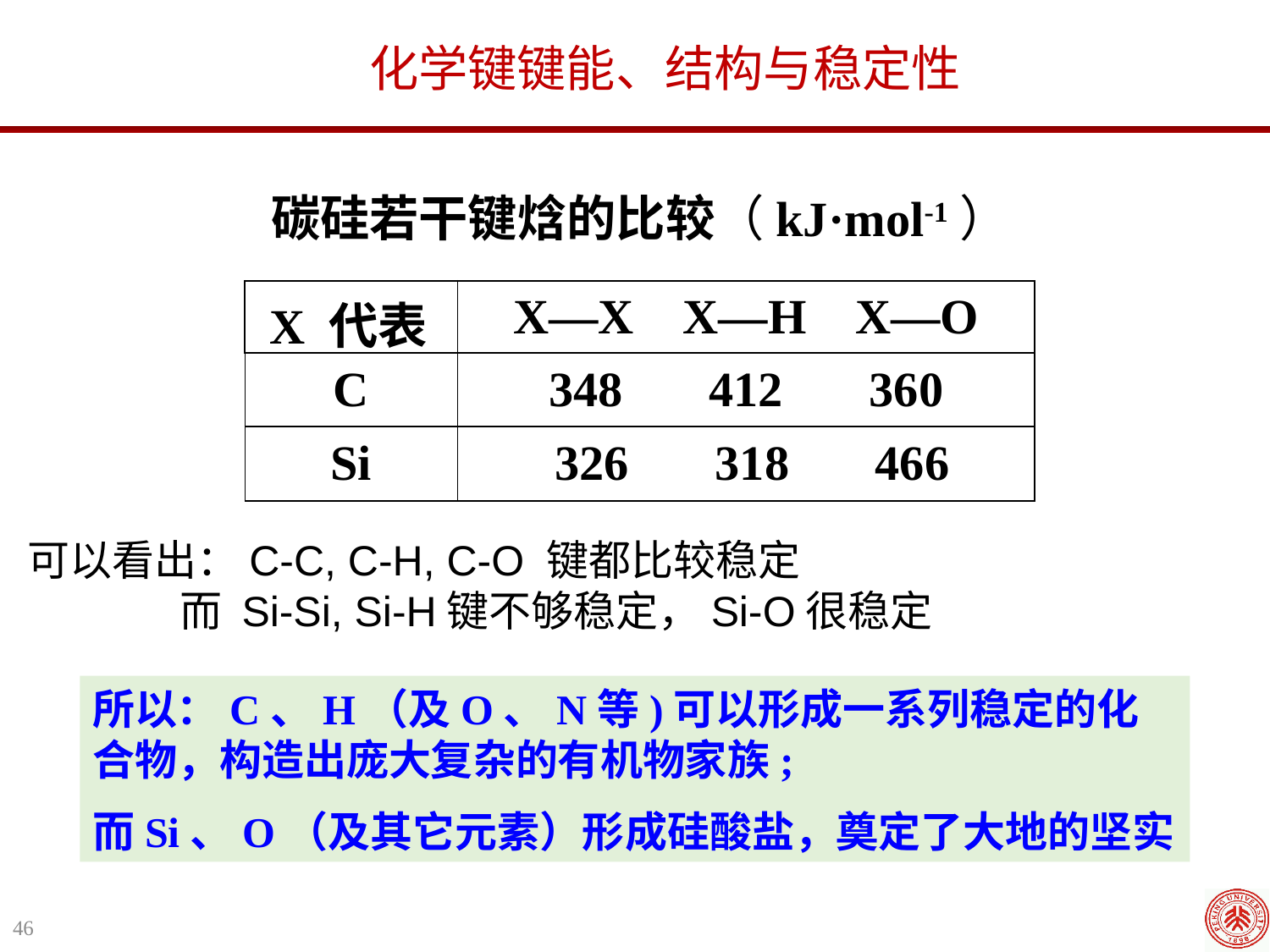

化学键键能、结构与稳定性

碳硅若干键焓的比较（kJ·mol-1）
| X 代表 | X—X X—H X—O |
| --- | --- |
| C | 348 412 360 |
| Si | 326 318 466 |
可以看出：C-C, C-H, C-O 键都比较稳定
                而 Si-Si, Si-H键不够稳定，Si-O很稳定

所以：C、H（及O、N等)可以形成一系列稳定的化合物，构造出庞大复杂的有机物家族;
而Si、O（及其它元素）形成硅酸盐，奠定了大地的坚实
46